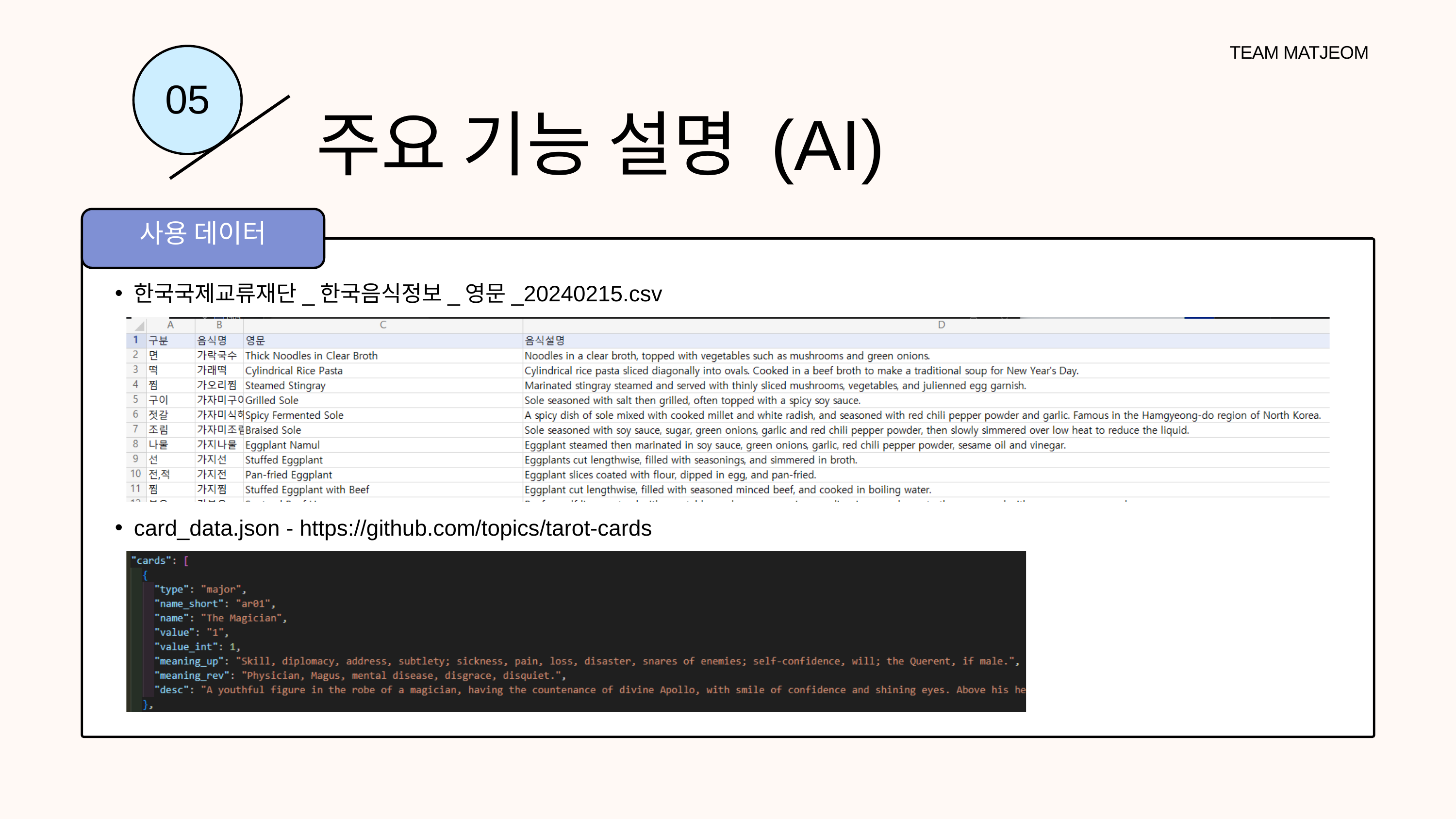

TEAM MATJEOM

05

주요 기능 설명 (AI)

사용 데이터

한국국제교류재단_한국음식정보_영문_20240215.csv

card_data.json - https://github.com/topics/tarot-cards